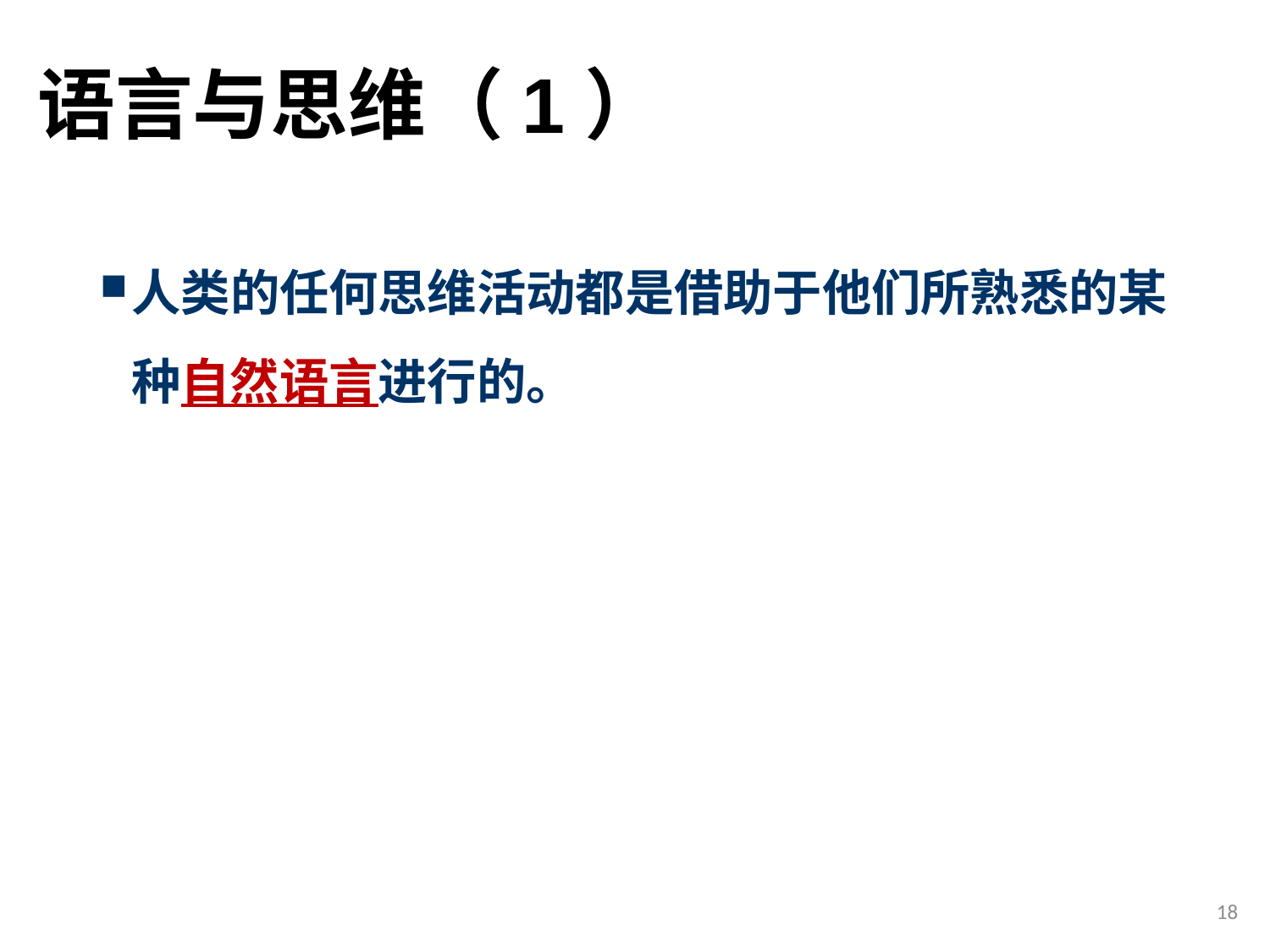

# 语言与思维（1）
人类的任何思维活动都是借助于他们所熟悉的某种自然语言进行的。

18